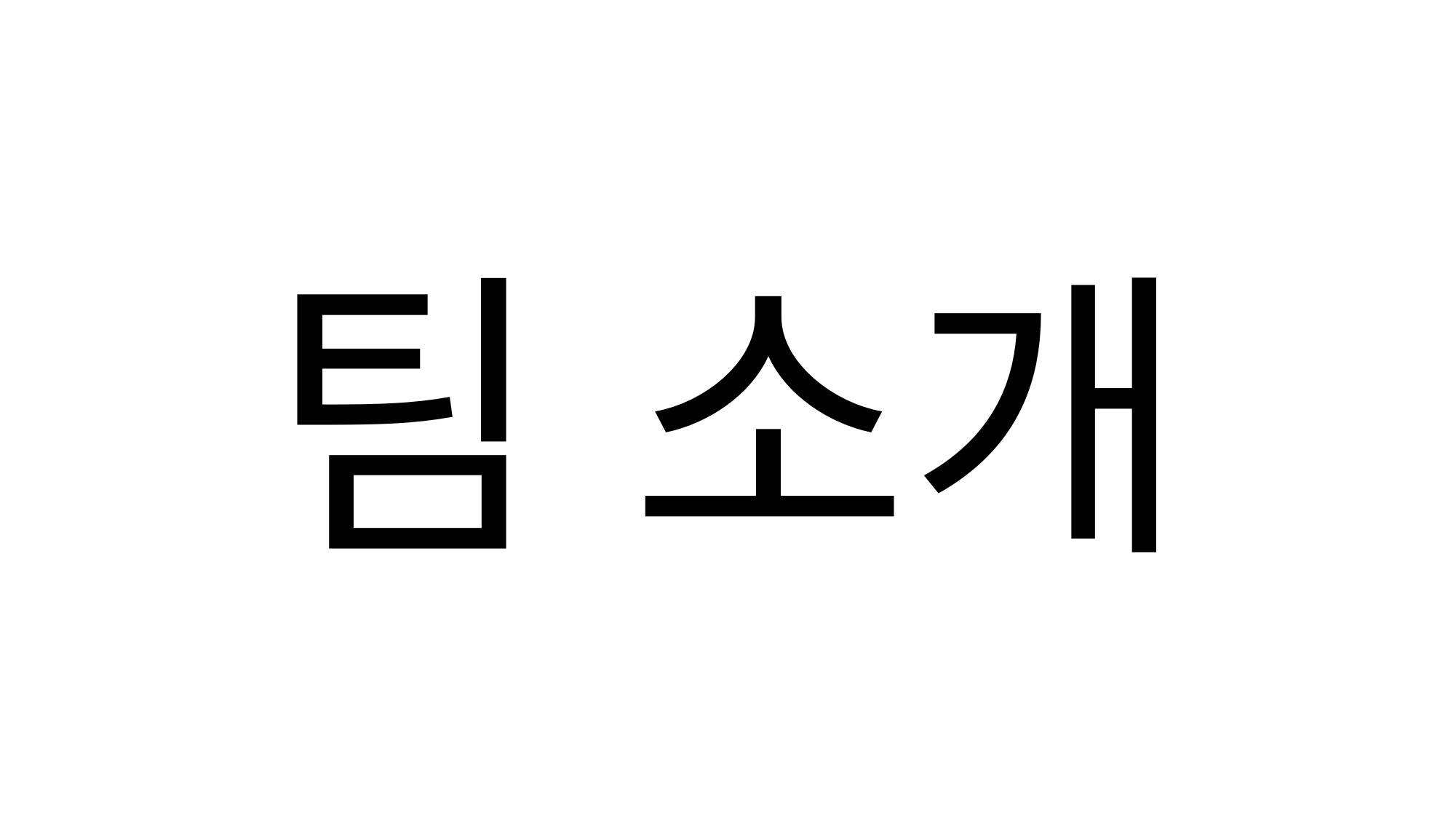

팀 소개
무조건 잘한다구 하자! 경력은 없지만…